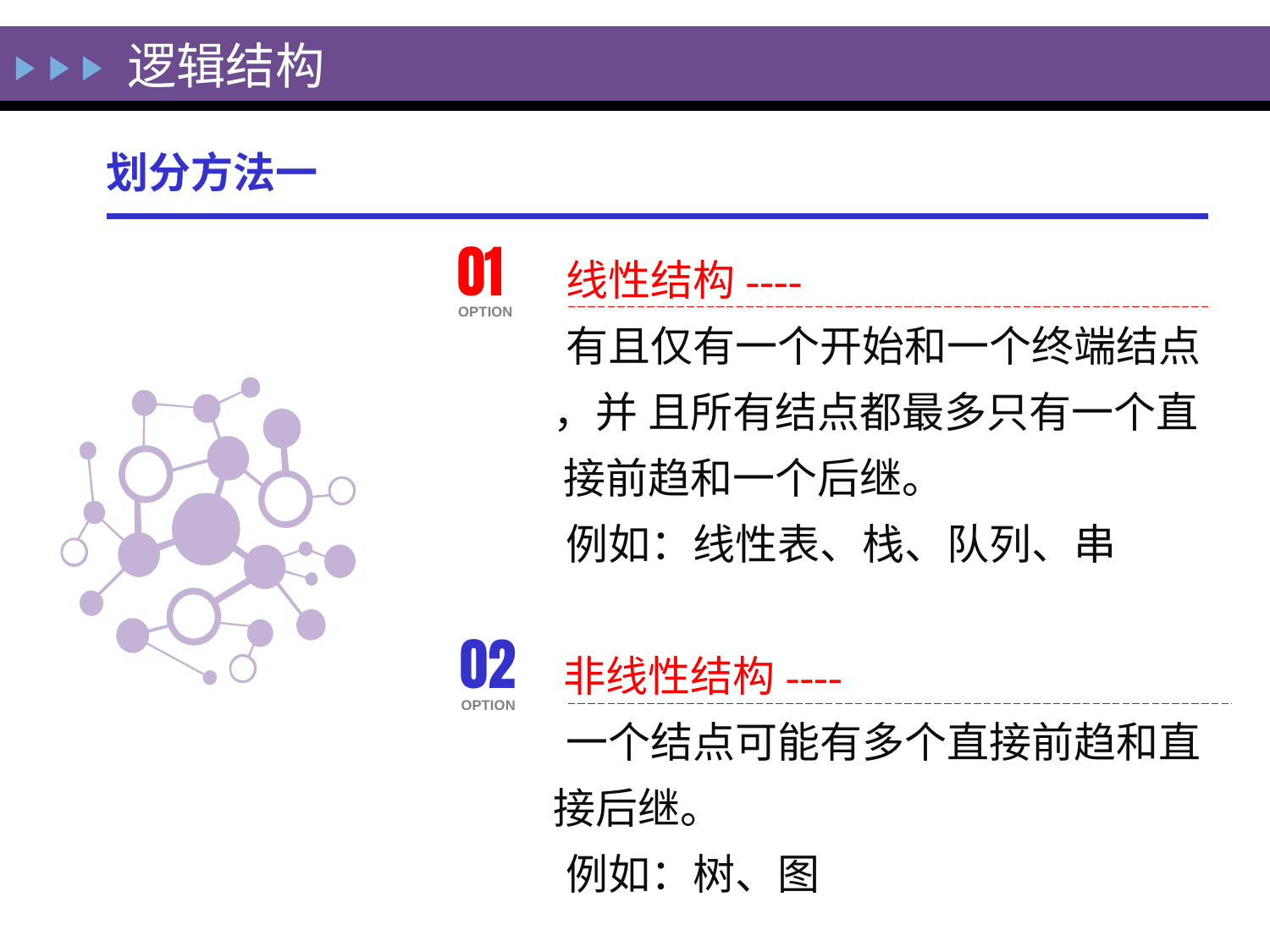

逻辑结构
划分方法一
           线性结构----
           有且仅有一个开始和一个终端结点
            ，并 且所有结点都最多只有一个直
             接前趋和一个后继。
           例如：线性表、栈、队列、串

            非线性结构----
           一个结点可能有多个直接前趋和直
            接后继。
           例如：树、图
01
OPTION

02
OPTION